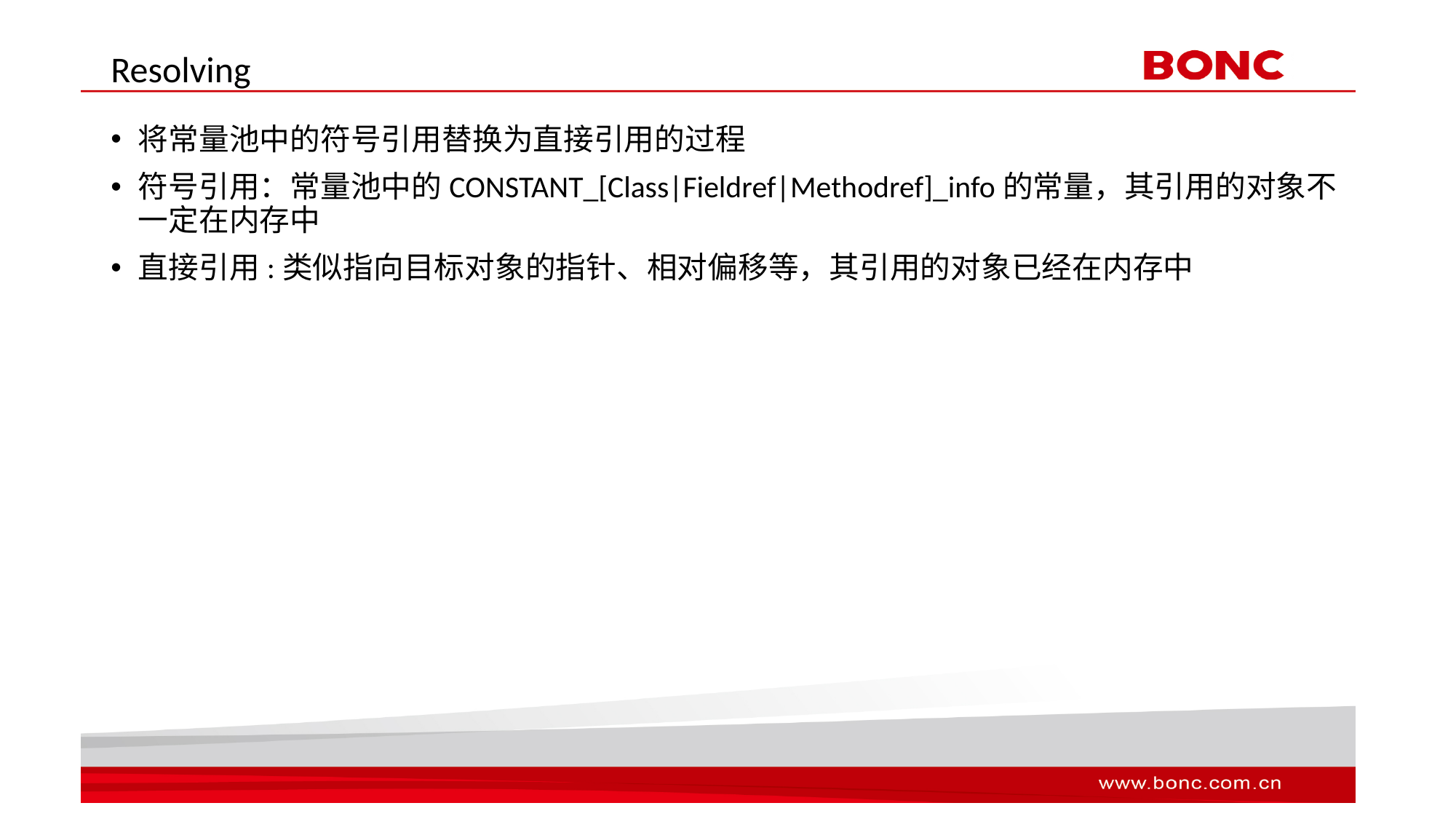

# Resolving
将常量池中的符号引用替换为直接引用的过程
符号引用：常量池中的CONSTANT_[Class|Fieldref|Methodref]_info的常量，其引用的对象不一定在内存中
直接引用:类似指向目标对象的指针、相对偏移等，其引用的对象已经在内存中